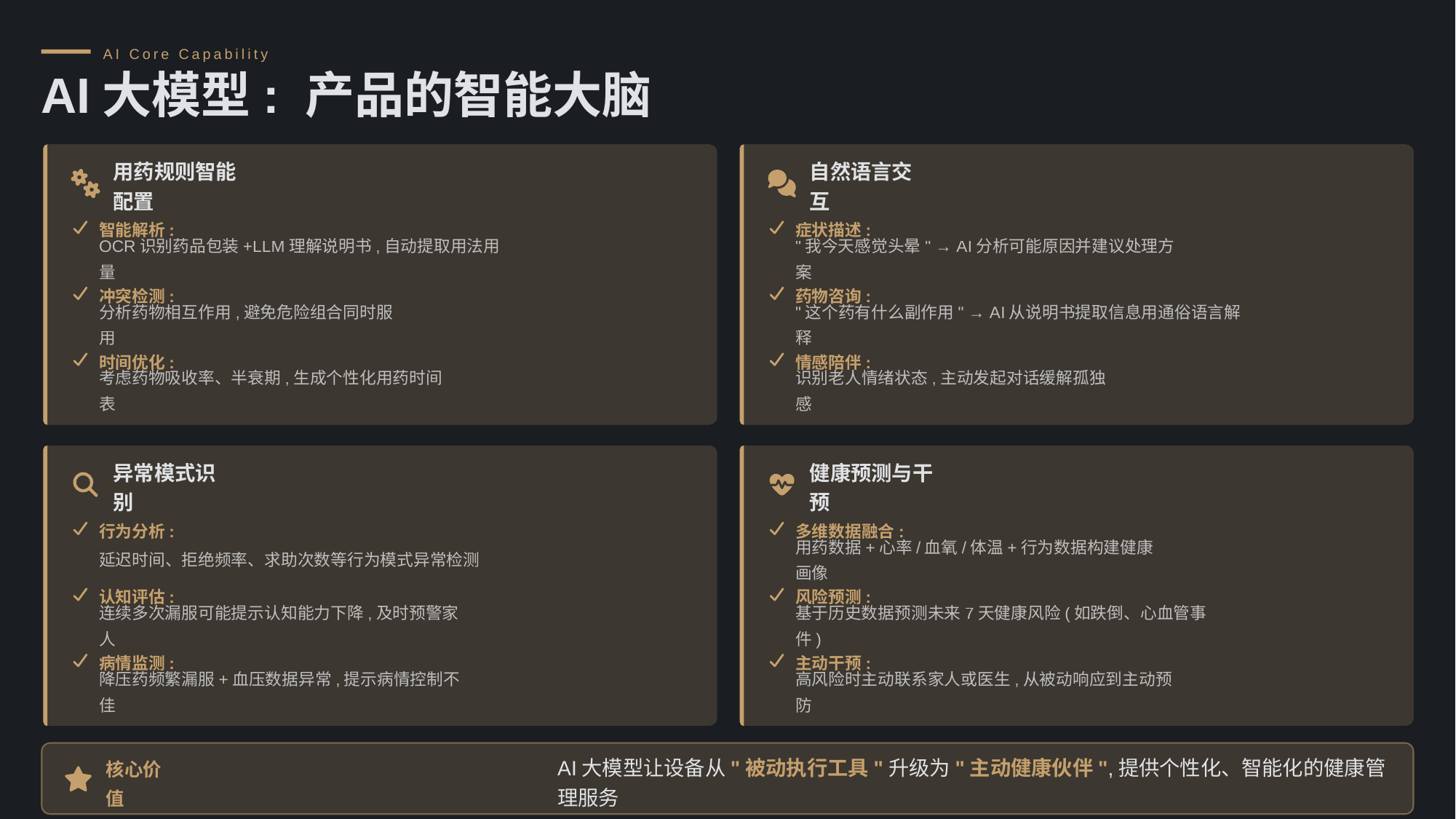

AI Core Capability

AI大模型: 产品的智能大脑

用药规则智能配置
自然语言交互

智能解析:
症状描述:

OCR识别药品包装+LLM理解说明书,自动提取用法用量
"我今天感觉头晕" → AI分析可能原因并建议处理方案
冲突检测:
药物咨询:

分析药物相互作用,避免危险组合同时服用
"这个药有什么副作用" → AI从说明书提取信息用通俗语言解释
时间优化:
情感陪伴:

考虑药物吸收率、半衰期,生成个性化用药时间表
识别老人情绪状态,主动发起对话缓解孤独感

异常模式识别
健康预测与干预

行为分析:
多维数据融合:

延迟时间、拒绝频率、求助次数等行为模式异常检测
用药数据+心率/血氧/体温+行为数据构建健康画像
认知评估:
风险预测:

连续多次漏服可能提示认知能力下降,及时预警家人
基于历史数据预测未来7天健康风险(如跌倒、心血管事件)
病情监测:
主动干预:

降压药频繁漏服+血压数据异常,提示病情控制不佳
高风险时主动联系家人或医生,从被动响应到主动预防

核心价值
AI大模型让设备从"被动执行工具"升级为"主动健康伙伴",提供个性化、智能化的健康管理服务